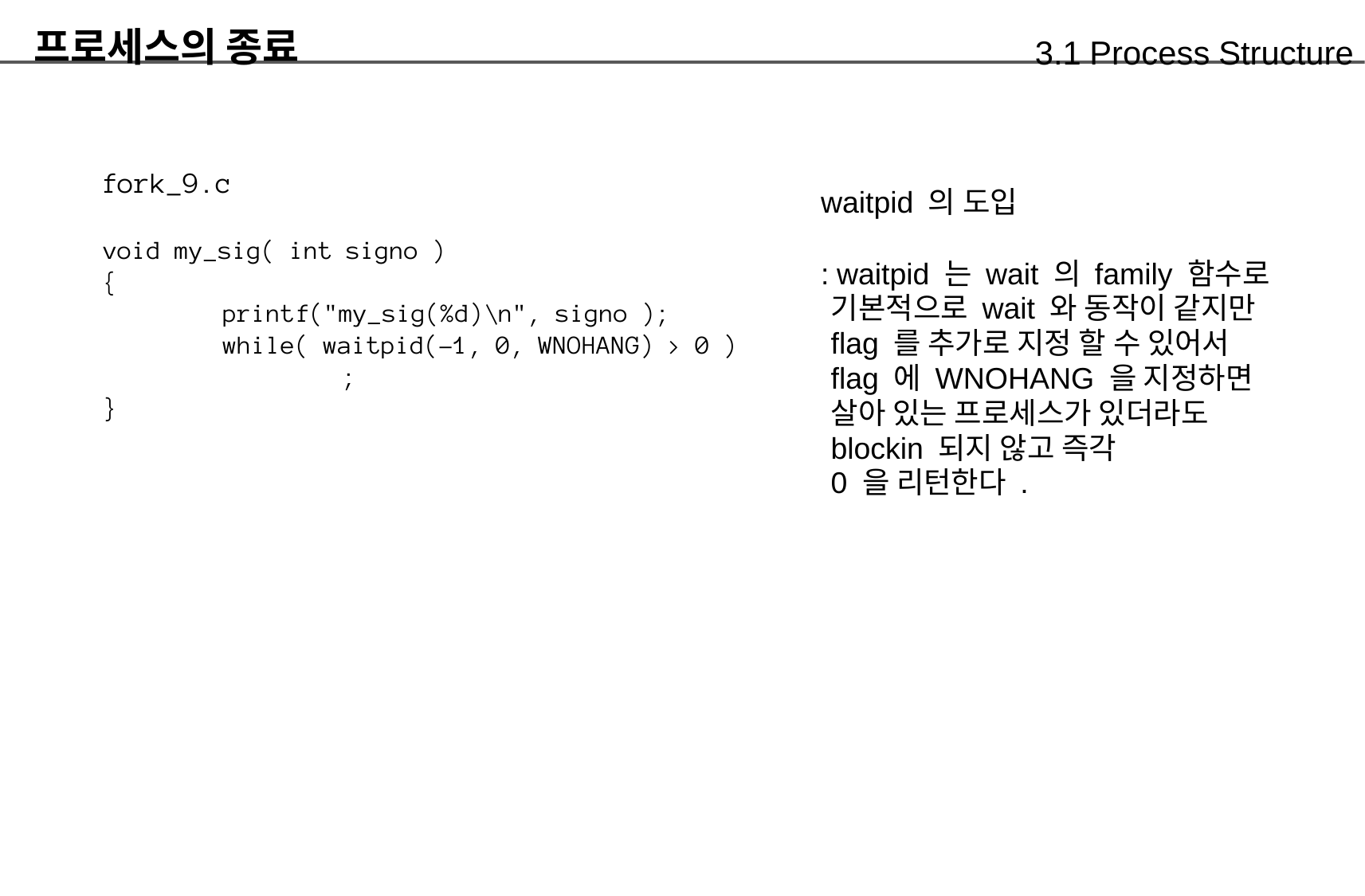

프로세스의 종료

	fork_9.c

		void  my_sig(  int  signo  )
		{
			printf("my_sig(%d)\n",  signo  );
			while(  waitpid(-1,  0,  WNOHANG)  >  0  )
				;
		}
		3.1 Process Structure

waitpid 의 도입

: waitpid 는 wait 의 family 함수로
	기본적으로 wait 와 동작이 같지만
	flag 를 추가로 지정 할 수 있어서
	flag 에 WNOHANG 을 지정하면
	살아 있는 프로세스가 있더라도
	blockin 되지 않고 즉각
	0 을 리턴한다 .